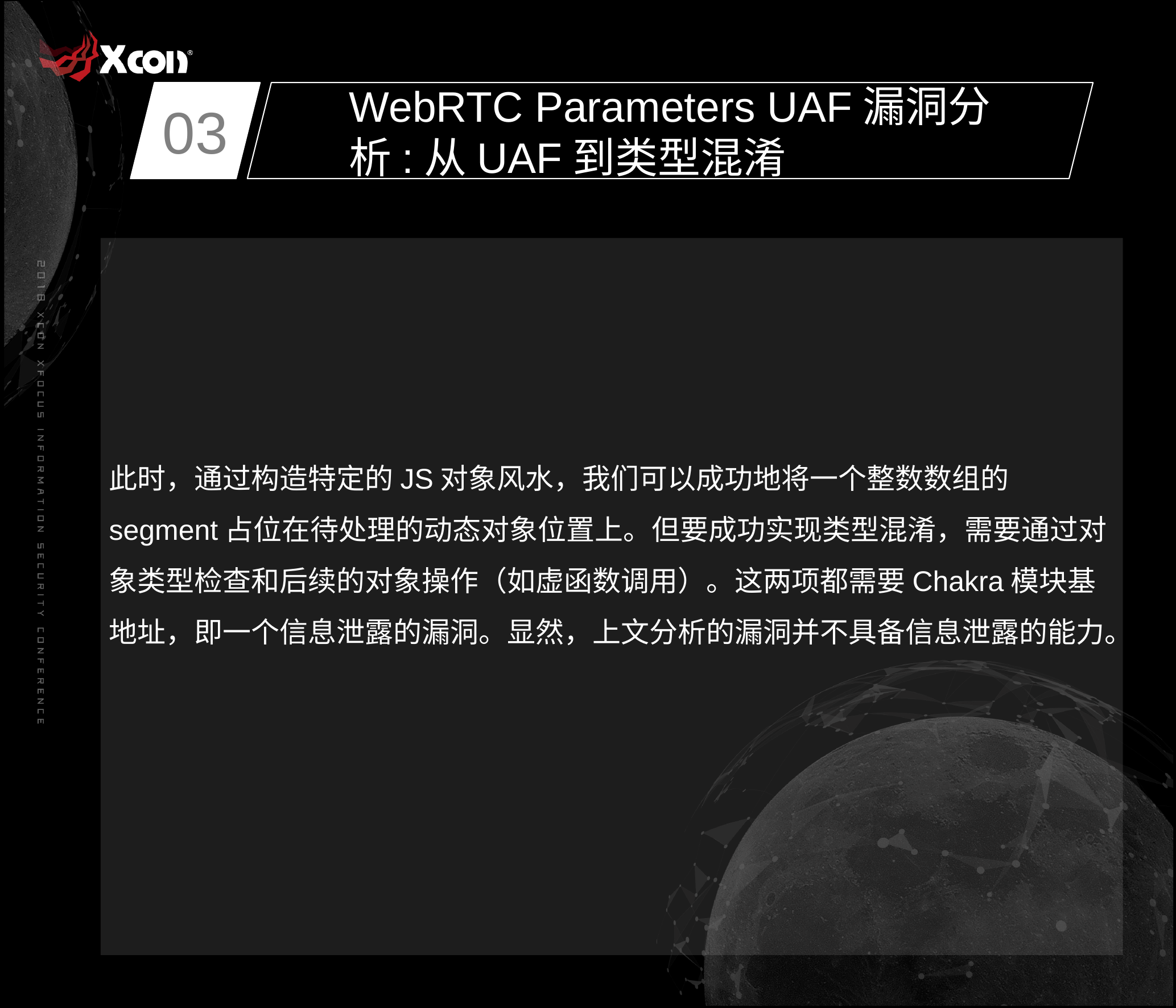

03
WebRTC Parameters UAF漏洞分析:从UAF到类型混淆

此时，通过构造特定的JS对象风水，我们可以成功地将一个整数数组的segment占位在待处理的动态对象位置上。但要成功实现类型混淆，需要通过对象类型检查和后续的对象操作（如虚函数调用）。这两项都需要Chakra模块基地址，即一个信息泄露的漏洞。显然，上文分析的漏洞并不具备信息泄露的能力。